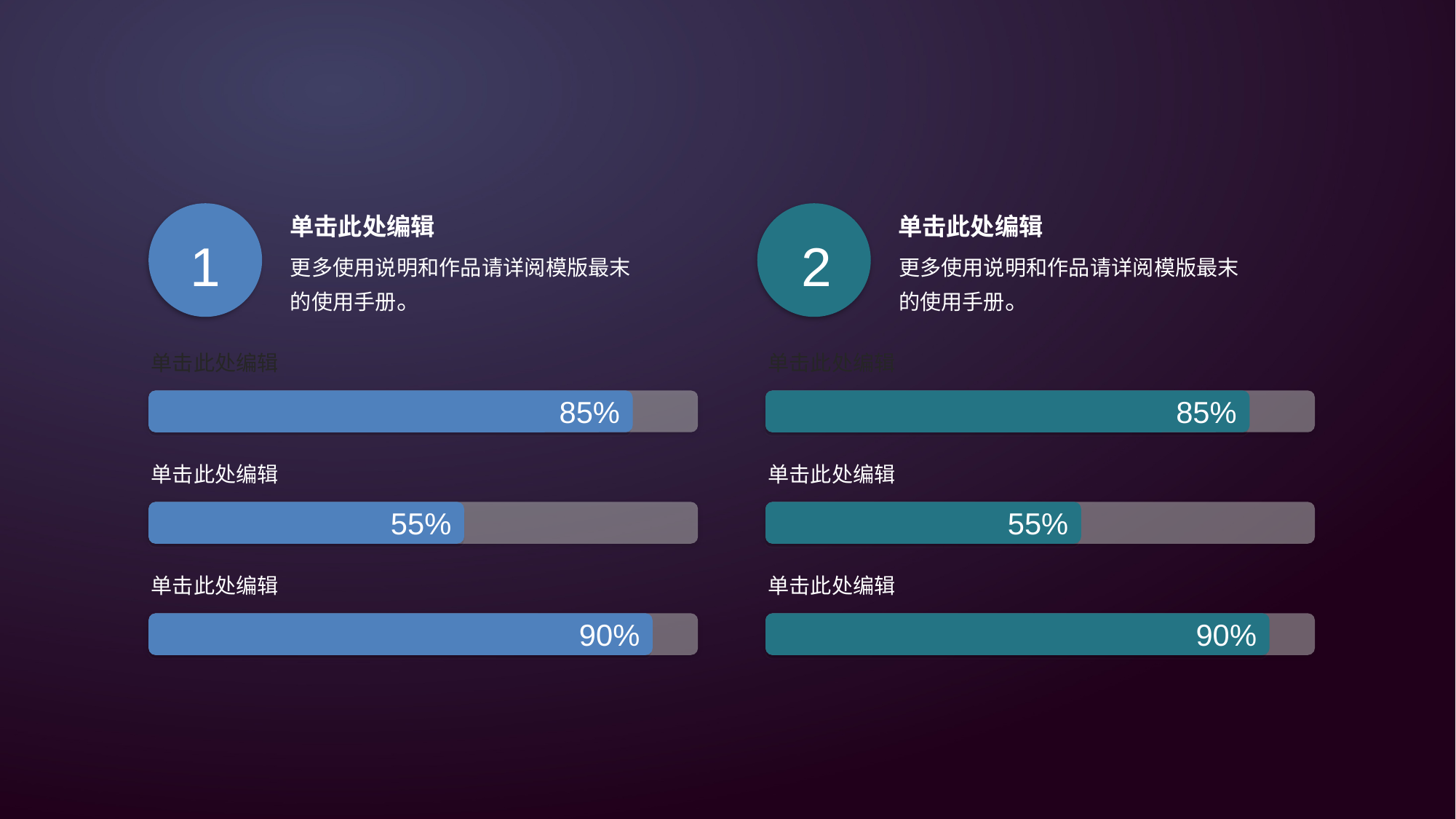

单击此处编辑
单击此处编辑
1
2
更多使用说明和作品请详阅模版最末的使用手册。
更多使用说明和作品请详阅模版最末的使用手册。

单击此处编辑
单击此处编辑

85%
85%
单击此处编辑
单击此处编辑
55%
55%
单击此处编辑
单击此处编辑
90%
90%